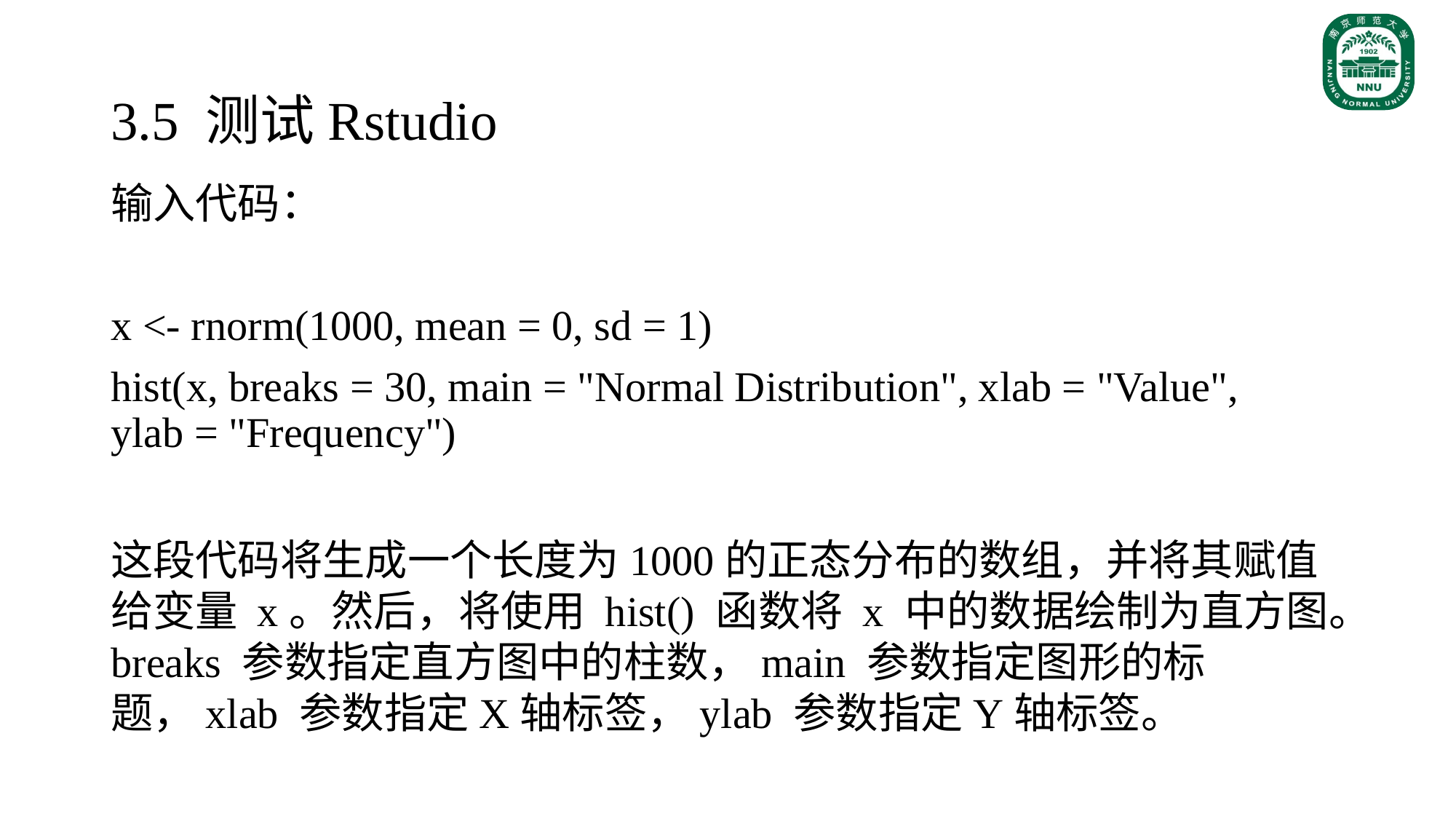

# 3.5 测试Rstudio
输入代码：

x <- rnorm(1000, mean = 0, sd = 1)
hist(x, breaks = 30, main = "Normal Distribution", xlab = "Value", 	ylab = "Frequency")

这段代码将生成一个长度为1000的正态分布的数组，并将其赋值给变量 x。然后，将使用 hist() 函数将 x 中的数据绘制为直方图。breaks 参数指定直方图中的柱数，main 参数指定图形的标题，xlab 参数指定X轴标签，ylab 参数指定Y轴标签。